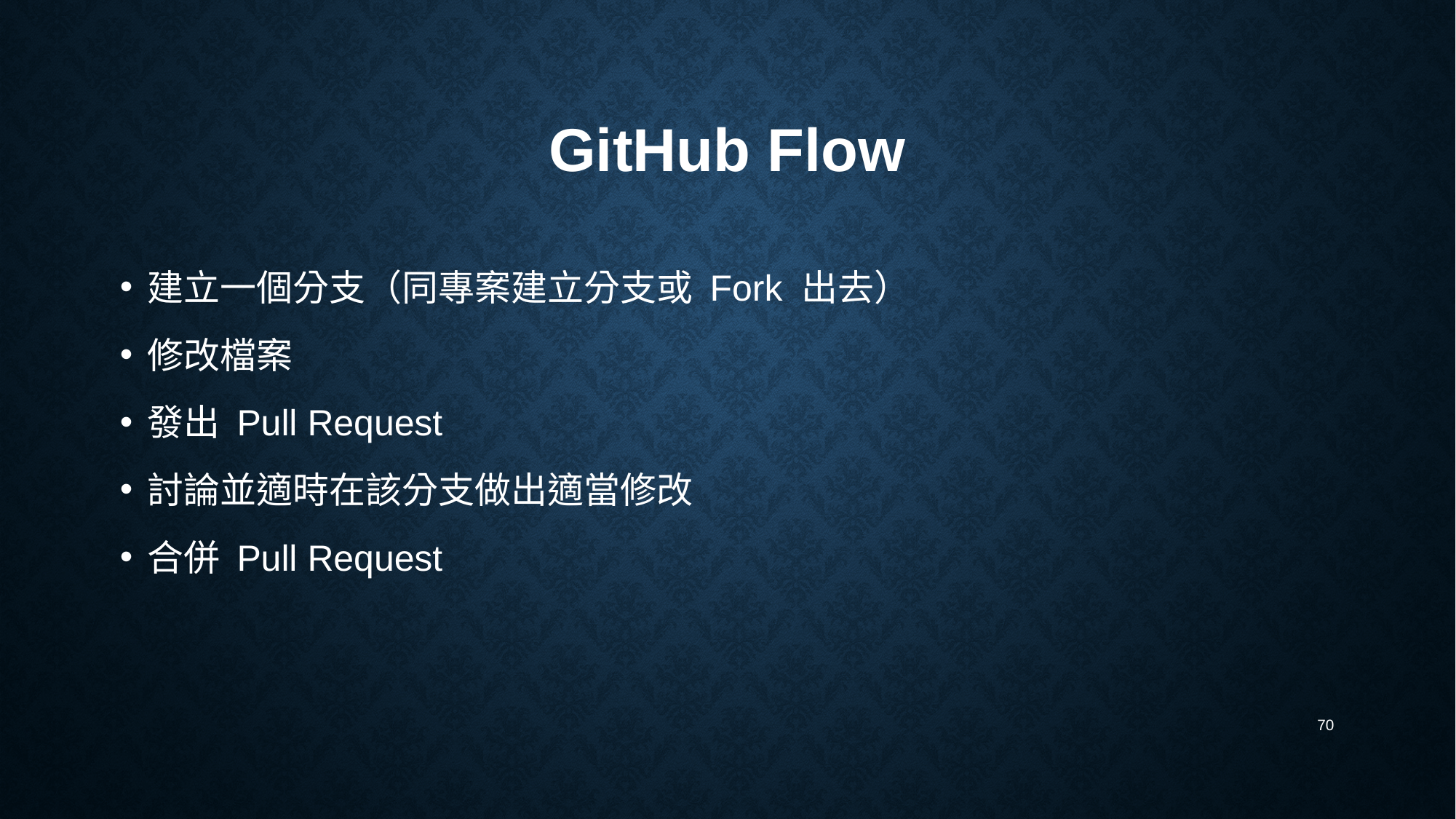

# GitHub Flow
建立一個分支（同專案建立分支或 Fork 出去）
修改檔案
發出 Pull Request
討論並適時在該分支做出適當修改
合併 Pull Request
70